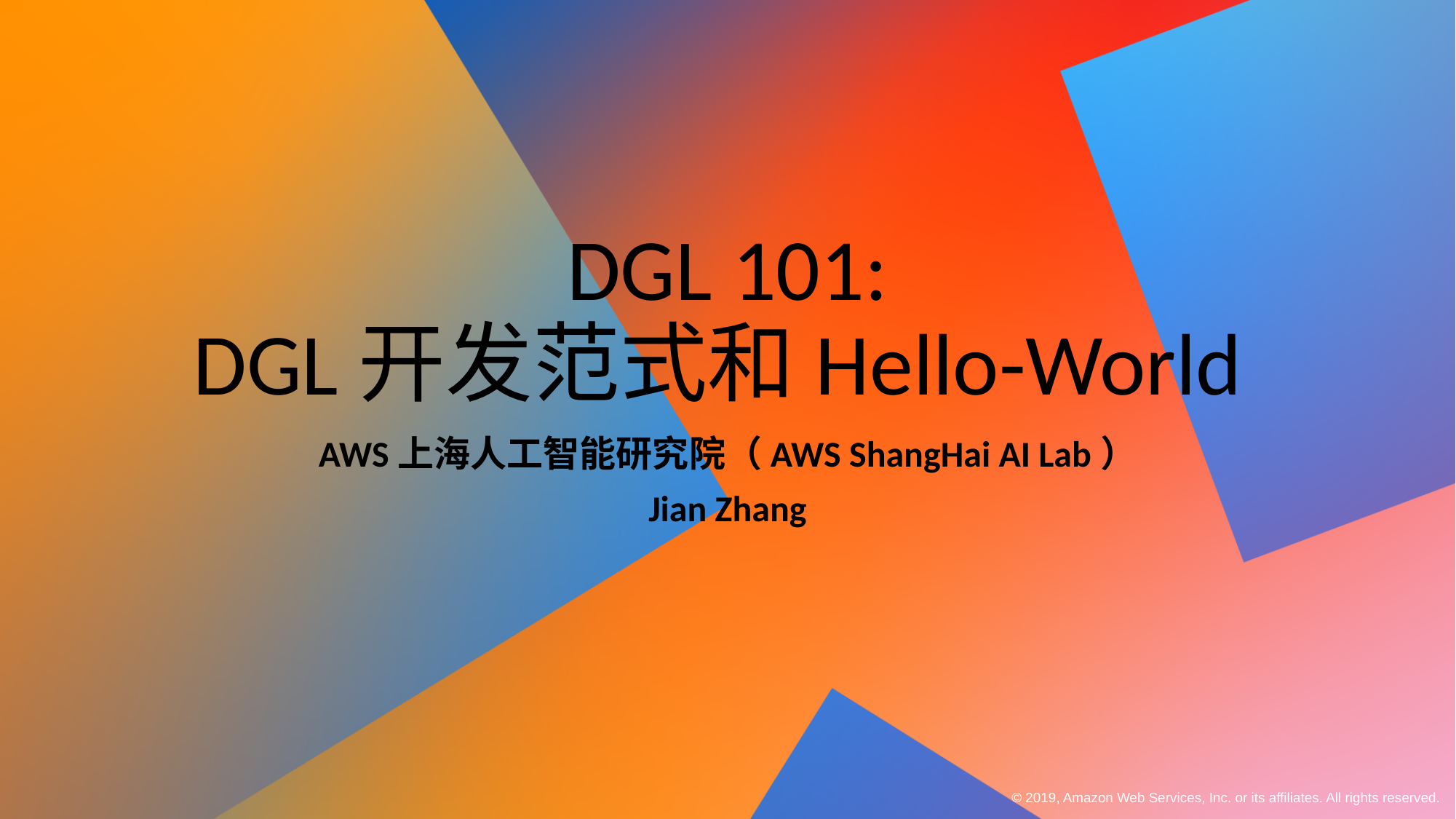

# DGL 101: DGL开发范式和Hello-World
AWS上海人工智能研究院（AWS ShangHai AI Lab）
Jian Zhang